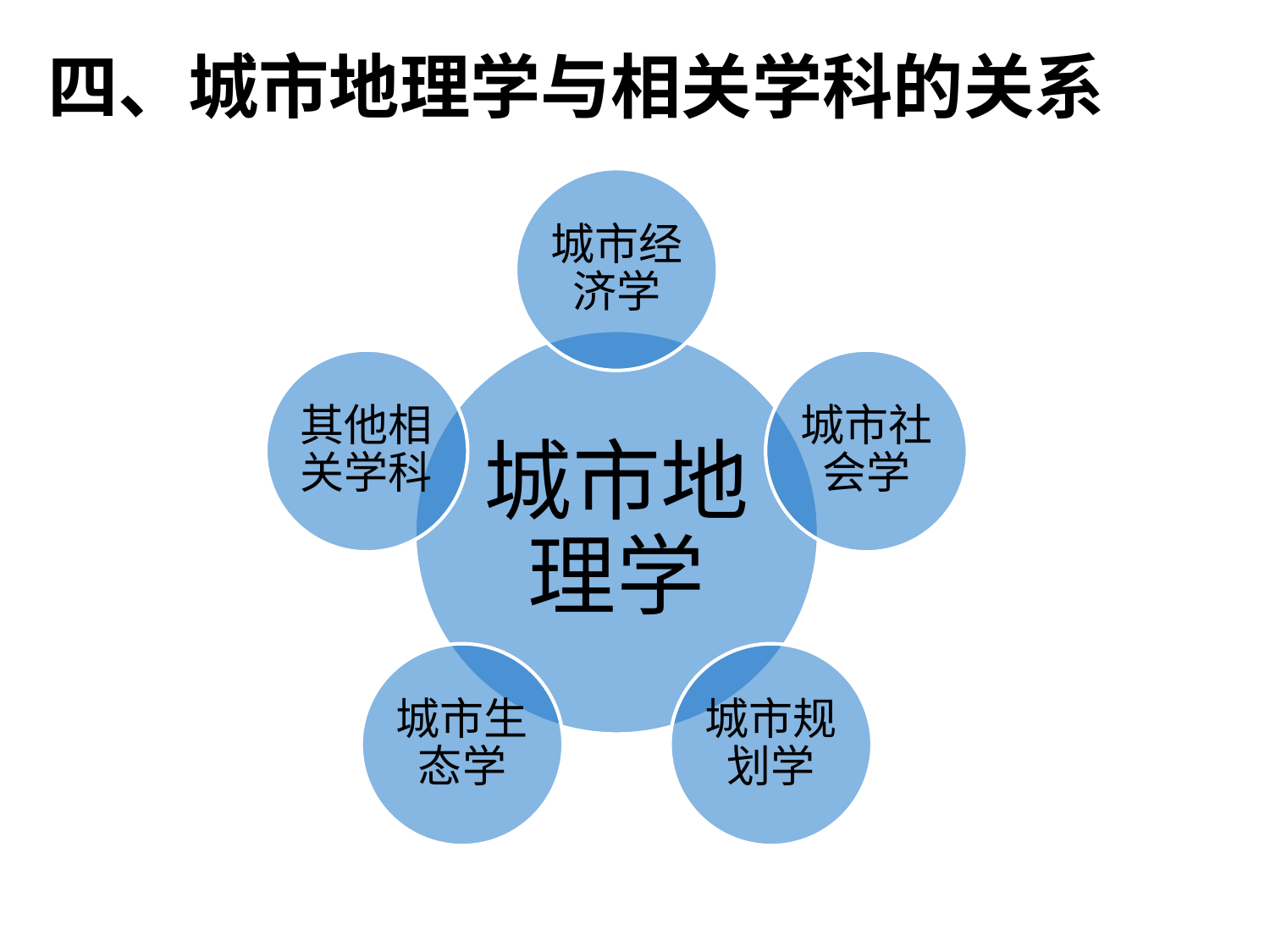

四、城市地理学与相关学科的关系
城市地理学
城市经济学
城市社会学
城市规划学
城市生态学
其他相关学科